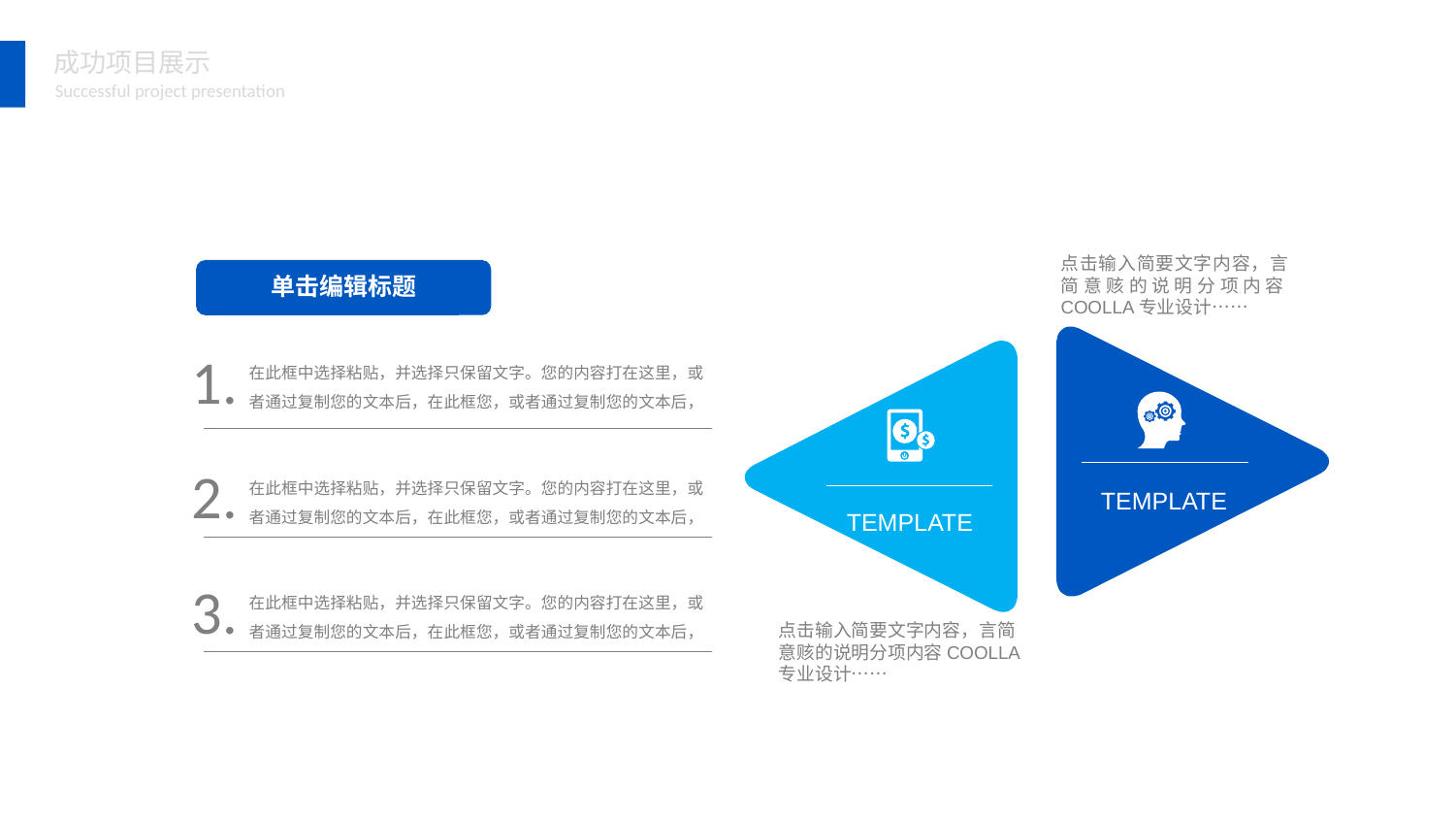

点击输入简要文字内容，言简意赅的说明分项内容COOLLA专业设计……

TEMPLATE
TEMPLATE
点击输入简要文字内容，言简意赅的说明分项内容COOLLA专业设计……

单击编辑标题
1.
在此框中选择粘贴，并选择只保留文字。您的内容打在这里，或者通过复制您的文本后，在此框您，或者通过复制您的文本后，
2.
在此框中选择粘贴，并选择只保留文字。您的内容打在这里，或者通过复制您的文本后，在此框您，或者通过复制您的文本后，
3.
在此框中选择粘贴，并选择只保留文字。您的内容打在这里，或者通过复制您的文本后，在此框您，或者通过复制您的文本后，